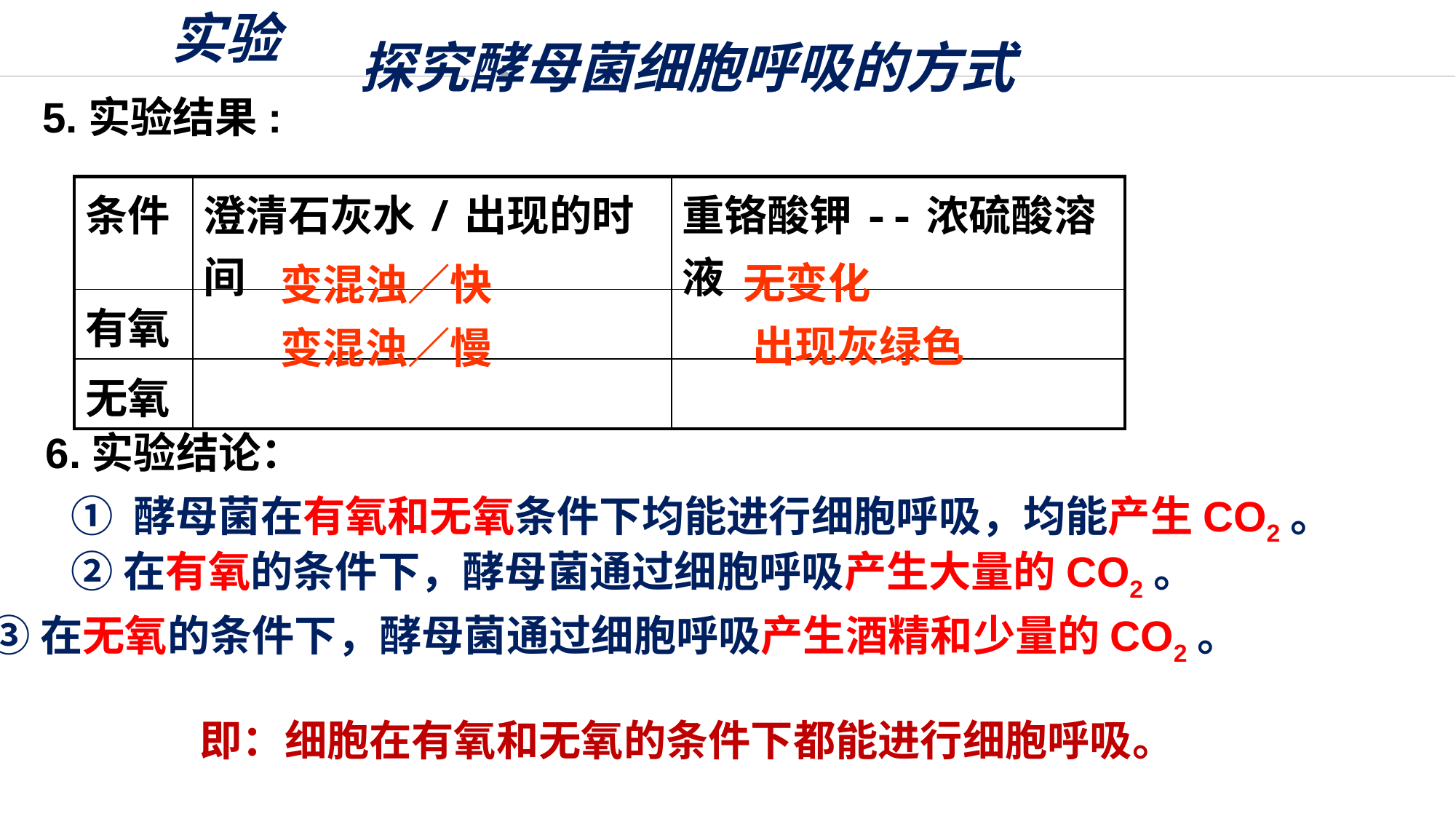

实验
探究酵母菌细胞呼吸的方式
5.实验结果:
| 条件 | 澄清石灰水/出现的时间 | 重铬酸钾--浓硫酸溶液 |
| --- | --- | --- |
| 有氧 |  |  |
| 无氧 |  |  |
无变化
变混浊／快
出现灰绿色
变混浊／慢
6.实验结论：
① 酵母菌在有氧和无氧条件下均能进行细胞呼吸，均能产生CO2。
②在有氧的条件下，酵母菌通过细胞呼吸产生大量的CO2。
③在无氧的条件下，酵母菌通过细胞呼吸产生酒精和少量的CO2。
即：细胞在有氧和无氧的条件下都能进行细胞呼吸。